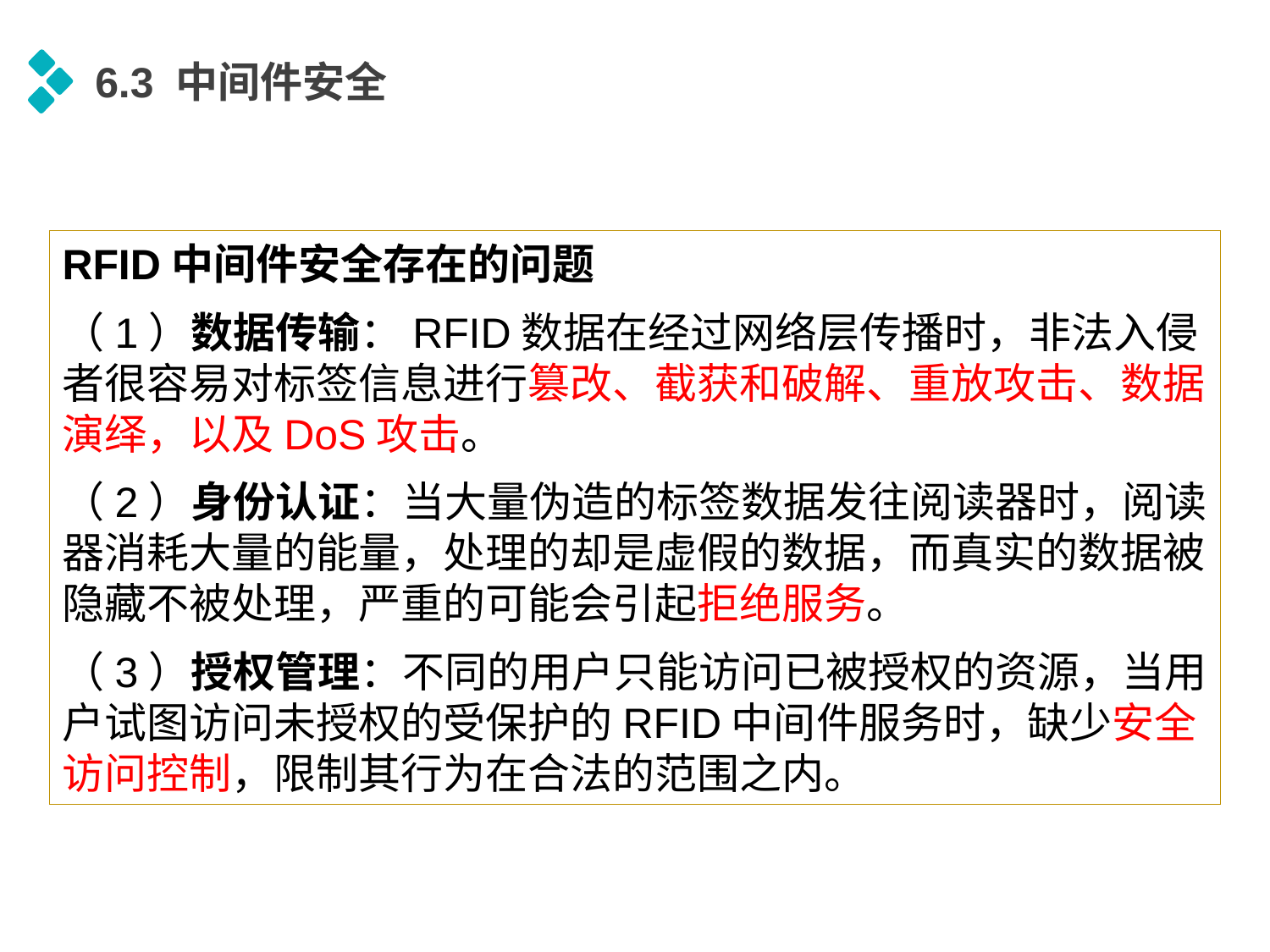

中间件安全

6.3 中间件安全

RFID中间件安全存在的问题
（1）数据传输：RFID数据在经过网络层传播时，非法入侵者很容易对标签信息进行篡改、截获和破解、重放攻击、数据演绎，以及DoS攻击。
（2）身份认证：当大量伪造的标签数据发往阅读器时，阅读器消耗大量的能量，处理的却是虚假的数据，而真实的数据被隐藏不被处理，严重的可能会引起拒绝服务。
（3）授权管理：不同的用户只能访问已被授权的资源，当用户试图访问未授权的受保护的RFID中间件服务时，缺少安全访问控制，限制其行为在合法的范围之内。